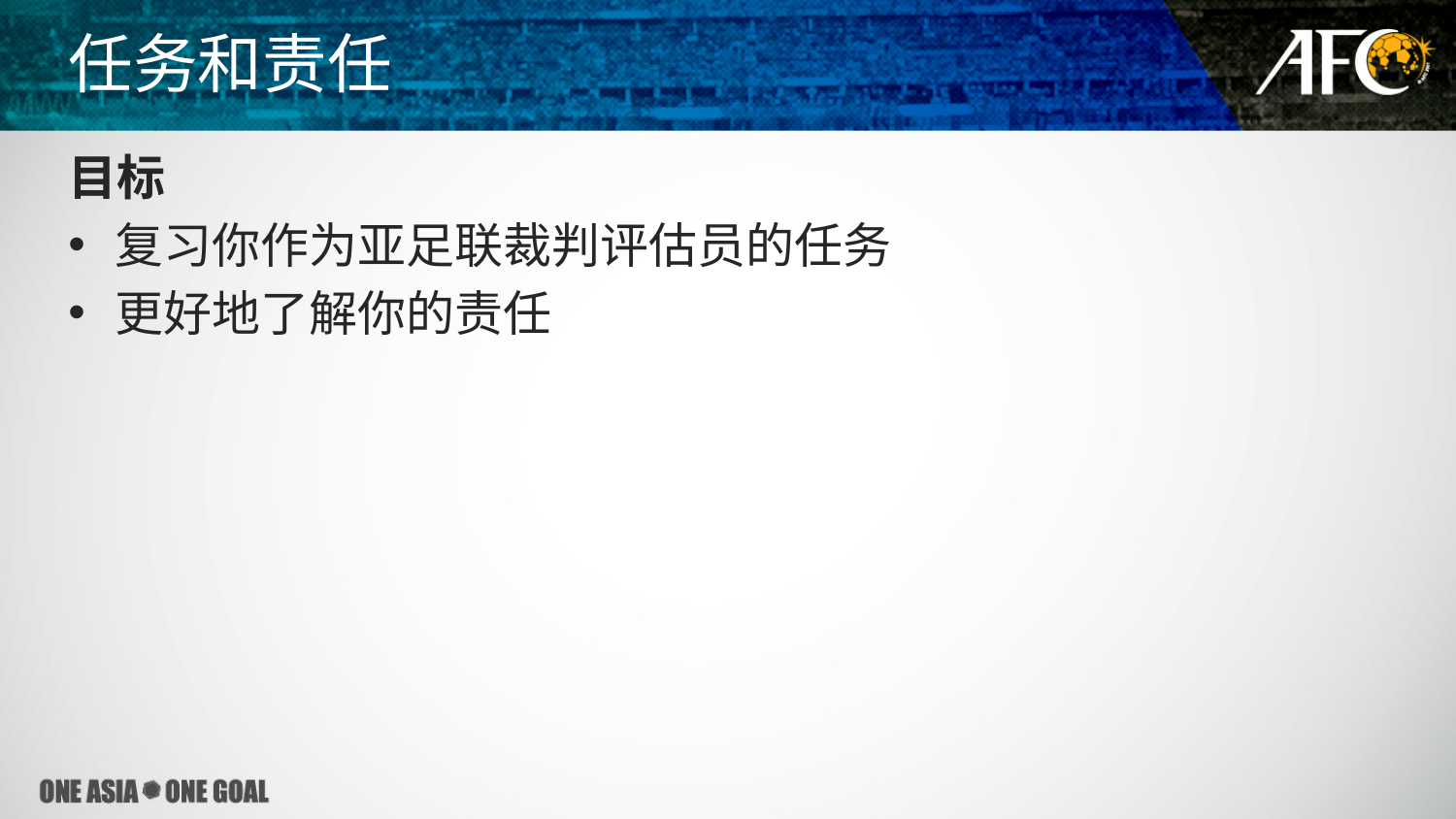

# 任务和责任
目标
复习你作为亚足联裁判评估员的任务
更好地了解你的责任